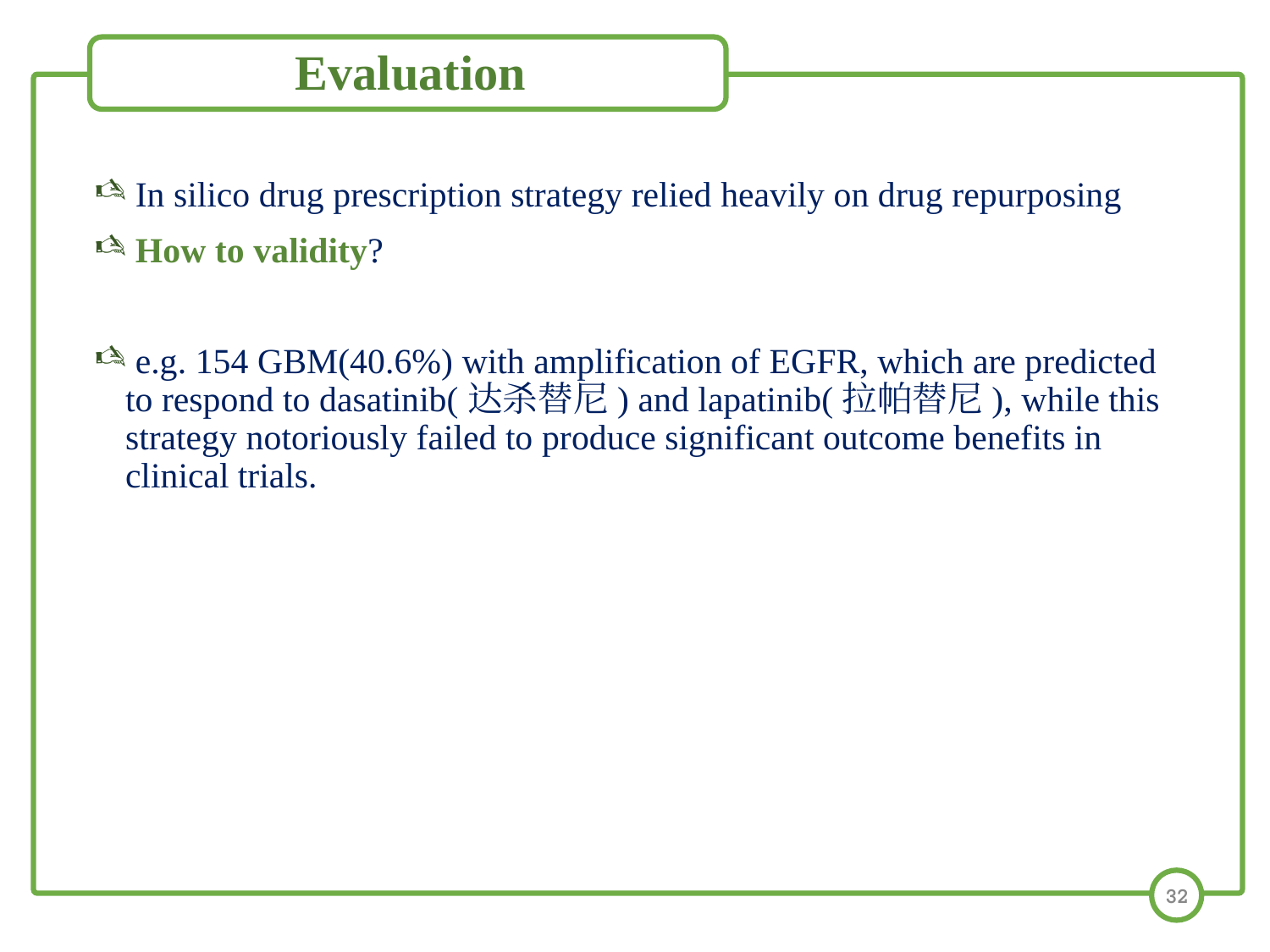

# Evaluation
 In silico drug prescription strategy relied heavily on drug repurposing
 How to validity?

 e.g. 154 GBM(40.6%) with amplification of EGFR, which are predicted to respond to dasatinib(达杀替尼) and lapatinib(拉帕替尼), while this strategy notoriously failed to produce significant outcome benefits in clinical trials.
32